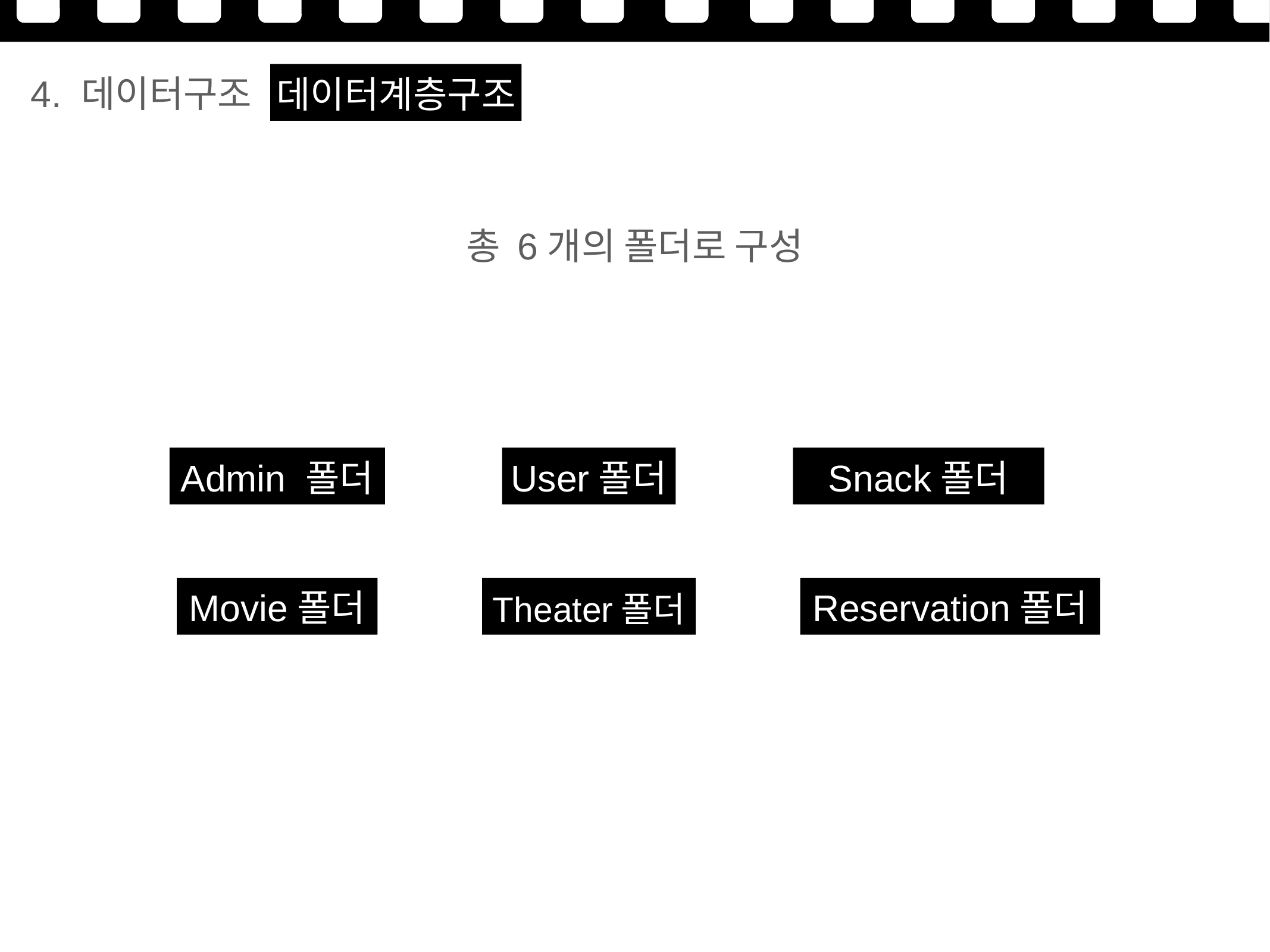

4. 데이터구조
데이터계층구조
총 6개의 폴더로 구성
Admin 폴더
User폴더
Snack폴더
Movie폴더
Theater폴더
Reservation폴더